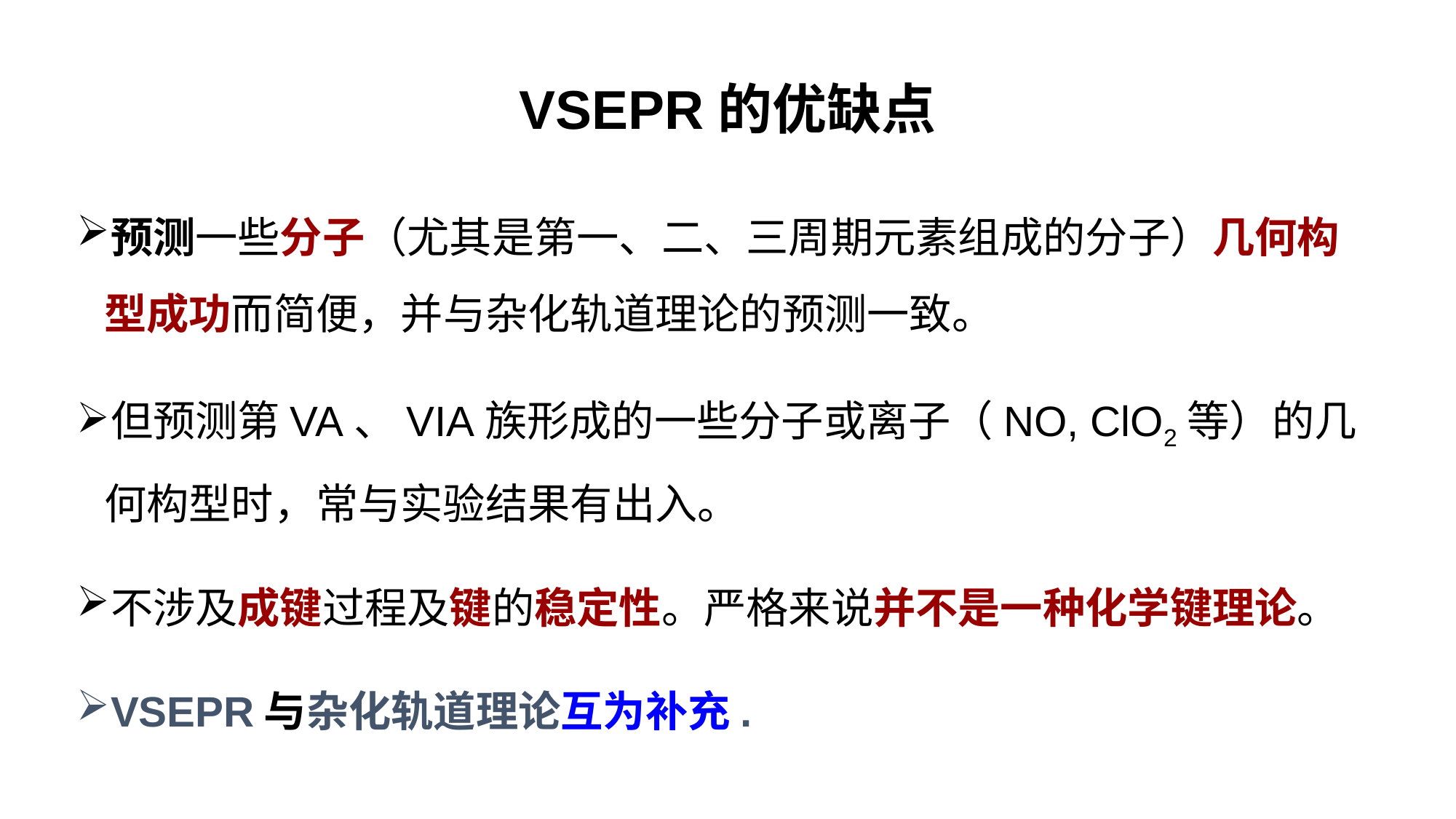

VSEPR的优缺点
预测一些分子（尤其是第一、二、三周期元素组成的分子）几何构型成功而简便，并与杂化轨道理论的预测一致。
但预测第VA、VIA族形成的一些分子或离子（NO, ClO2等）的几何构型时，常与实验结果有出入。
不涉及成键过程及键的稳定性。严格来说并不是一种化学键理论。
VSEPR与杂化轨道理论互为补充.